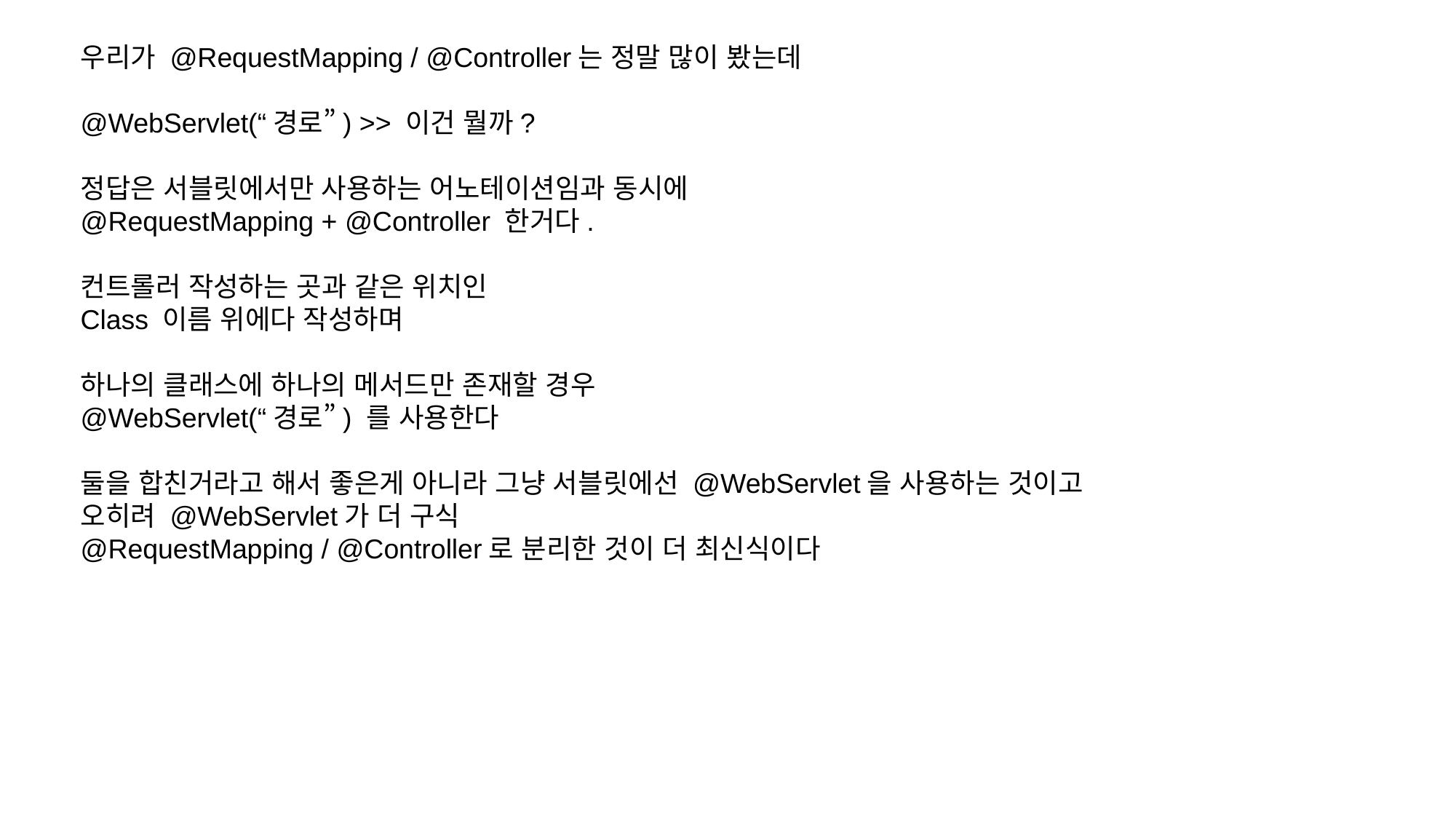

우리가 @RequestMapping / @Controller는 정말 많이 봤는데

@WebServlet(“경로”) >> 이건 뭘까?

정답은 서블릿에서만 사용하는 어노테이션임과 동시에
@RequestMapping + @Controller 한거다.

컨트롤러 작성하는 곳과 같은 위치인
Class 이름 위에다 작성하며

하나의 클래스에 하나의 메서드만 존재할 경우
@WebServlet(“경로”) 를 사용한다

둘을 합친거라고 해서 좋은게 아니라 그냥 서블릿에선 @WebServlet을 사용하는 것이고
오히려 @WebServlet가 더 구식
@RequestMapping / @Controller로 분리한 것이 더 최신식이다